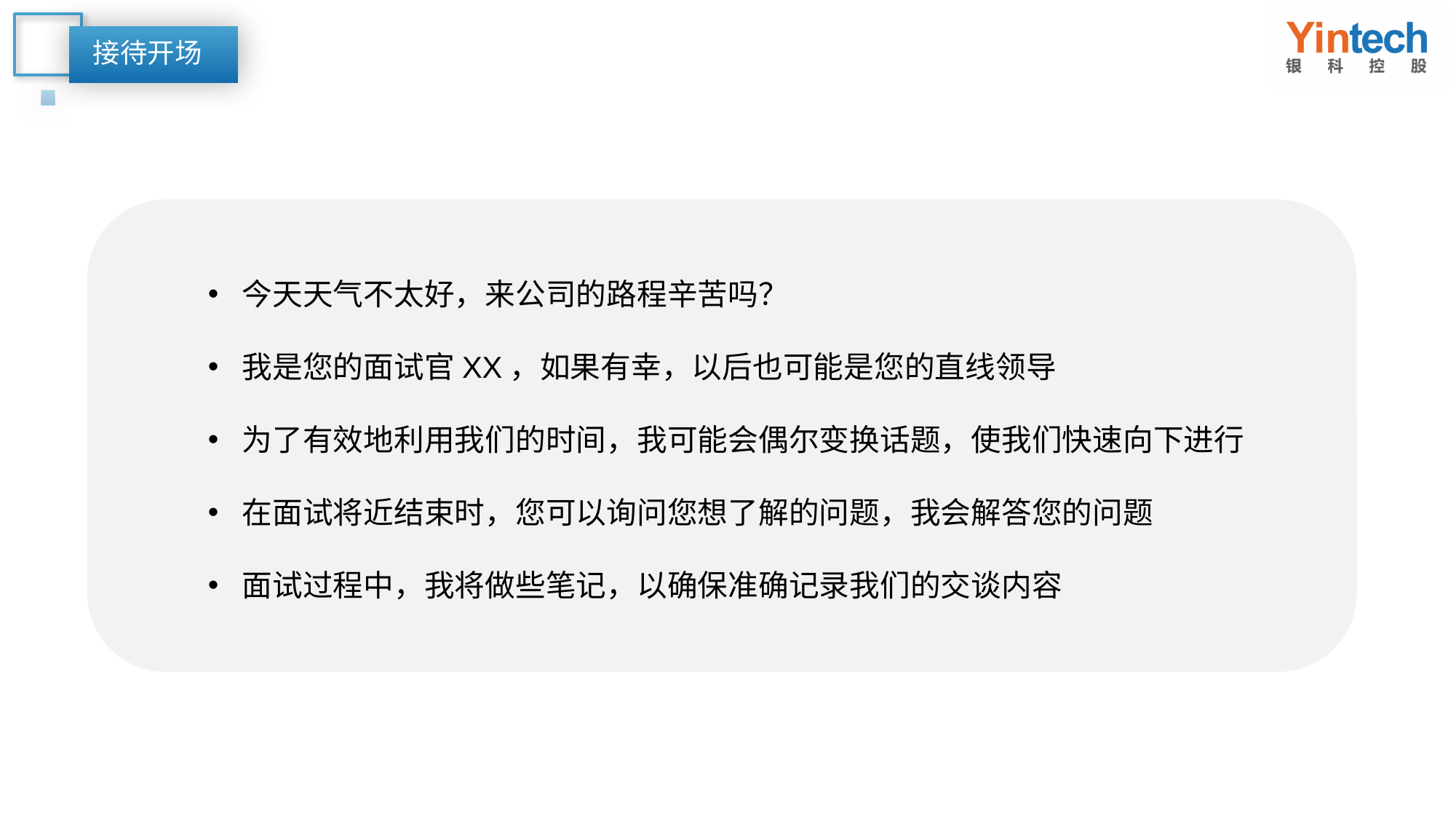

接待开场

今天天气不太好，来公司的路程辛苦吗？

我是您的面试官XX，如果有幸，以后也可能是您的直线领导

为了有效地利用我们的时间，我可能会偶尔变换话题，使我们快速向下进行

在面试将近结束时，您可以询问您想了解的问题，我会解答您的问题

面试过程中，我将做些笔记，以确保准确记录我们的交谈内容